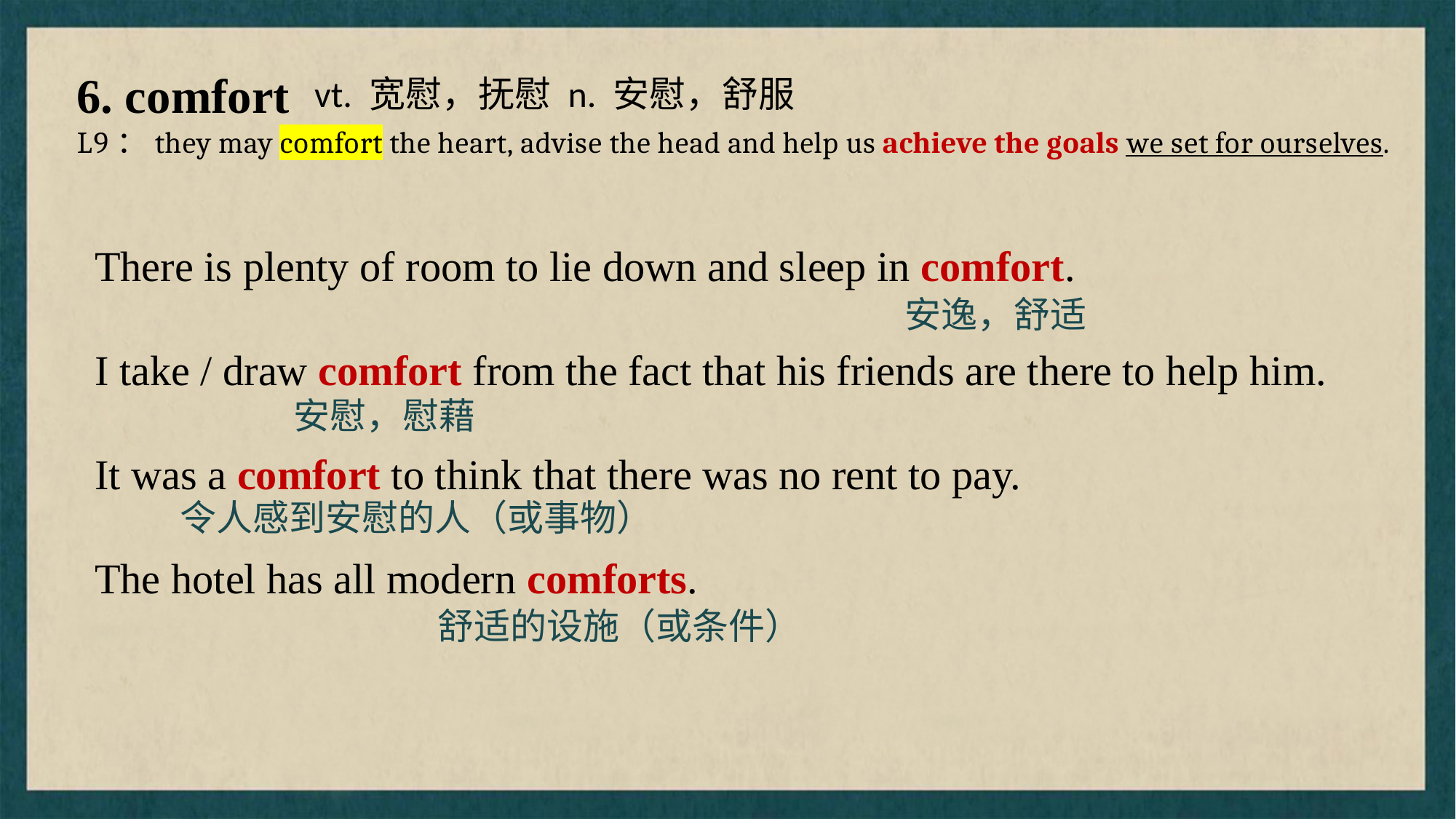

6. comfort
L9：they may comfort the heart, advise the head and help us achieve the goals we set for ourselves.
vt. 宽慰，抚慰 n. 安慰，舒服
There is plenty of room to lie down and sleep in comfort.
I take / draw comfort from the fact that his friends are there to help him.
It was a comfort to think that there was no rent to pay.
The hotel has all modern comforts.

安逸，舒适
安慰，慰藉
令人感到安慰的人（或事物）
舒适的设施（或条件）